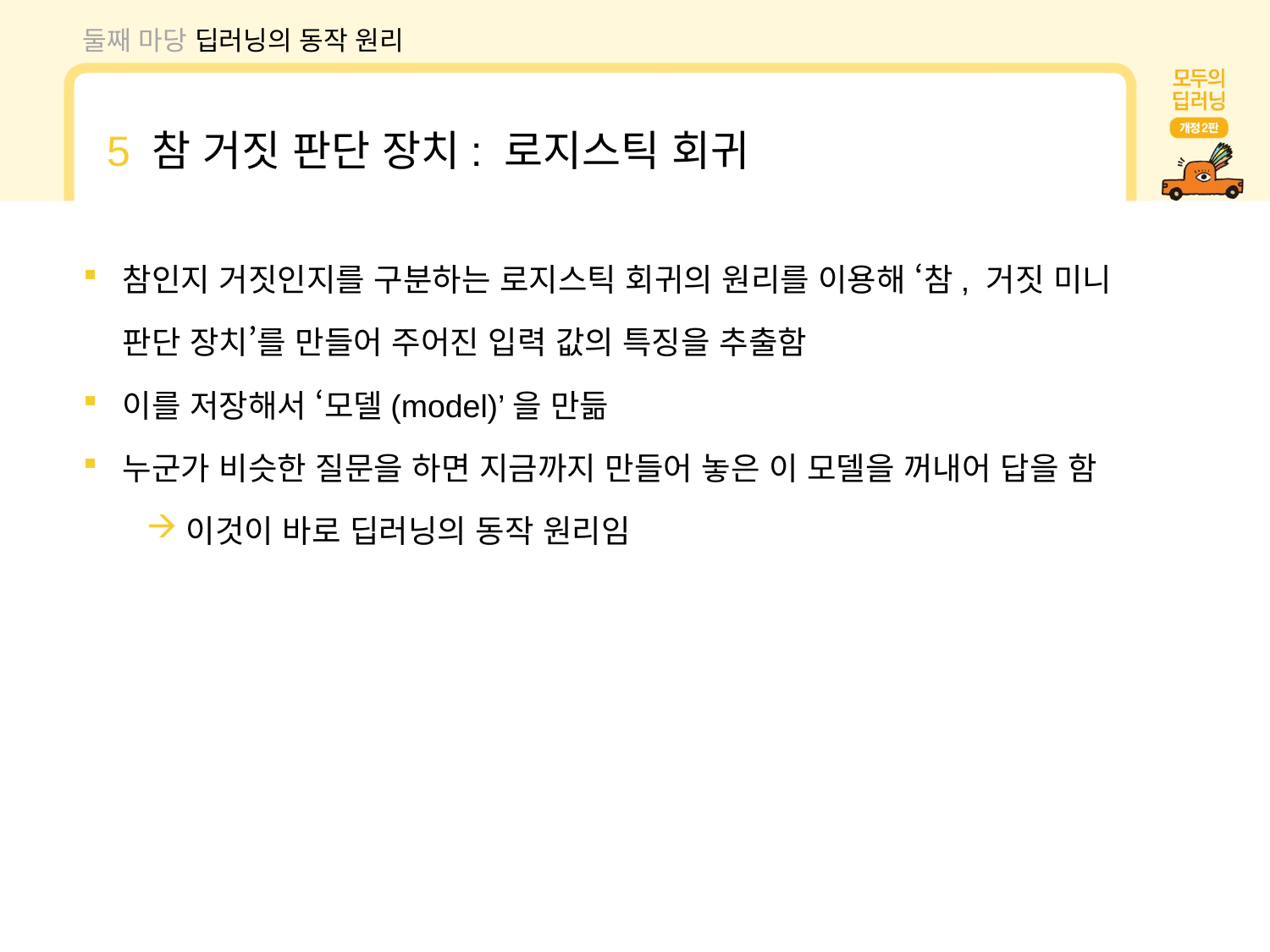

둘째 마당 딥러닝의 동작 원리
5 참 거짓 판단 장치: 로지스틱 회귀
참인지 거짓인지를 구분하는 로지스틱 회귀의 원리를 이용해 ‘참, 거짓 미니 판단 장치’를 만들어 주어진 입력 값의 특징을 추출함
이를 저장해서 ‘모델(model)’을 만듦
누군가 비슷한 질문을 하면 지금까지 만들어 놓은 이 모델을 꺼내어 답을 함
이것이 바로 딥러닝의 동작 원리임